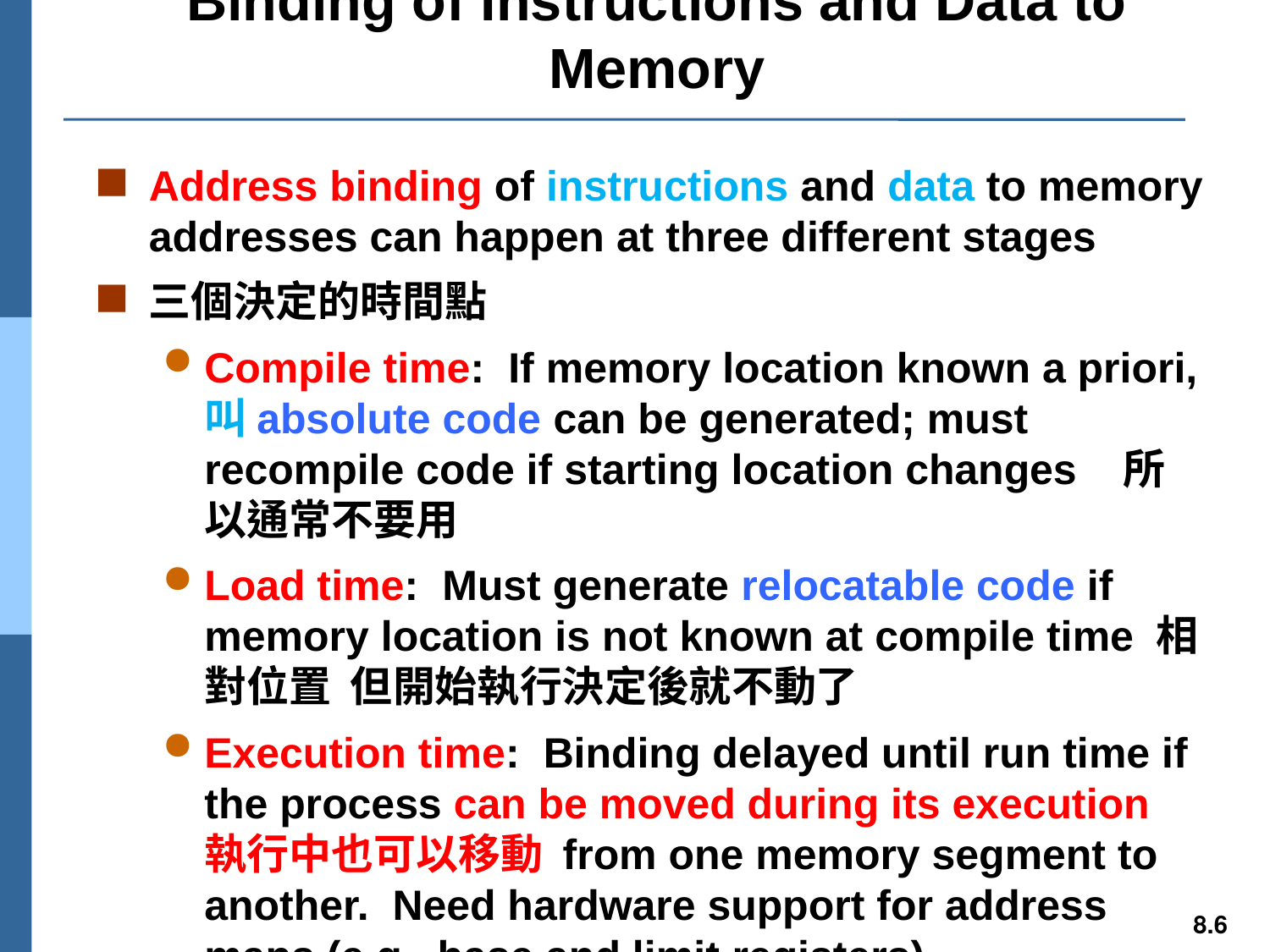

# Binding of Instructions and Data to Memory

Address binding of instructions and data to memory addresses can happen at three different stages
三個決定的時間點
Compile time:  If memory location known a priori, 叫absolute code can be generated; must recompile code if starting location changes   所以通常不要用
Load time:  Must generate relocatable code if memory location is not known at compile time 相對位置  但開始執行決定後就不動了
Execution time:  Binding delayed until run time if the process can be moved during its execution 執行中也可以移動 from one memory segment to another.  Need hardware support for address maps (e.g., base and limit registers)